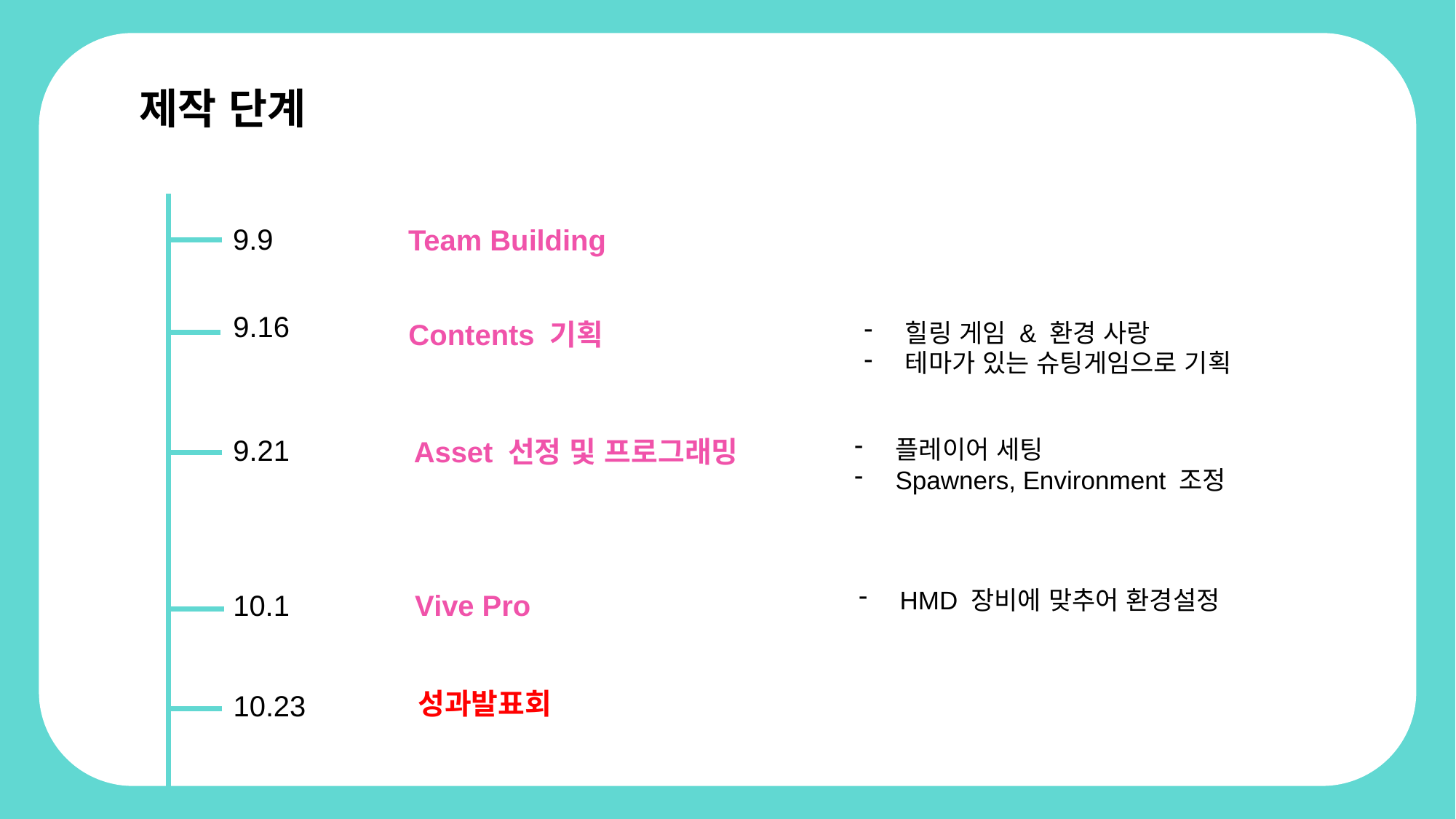

제작 단계
9.9
Team Building
9.16
Contents 기획
힐링 게임 & 환경 사랑
테마가 있는 슈팅게임으로 기획
9.21
Asset 선정 및 프로그래밍
플레이어 세팅
Spawners, Environment 조정

HMD 장비에 맞추어 환경설정

10.1
Vive Pro
성과발표회
10.23